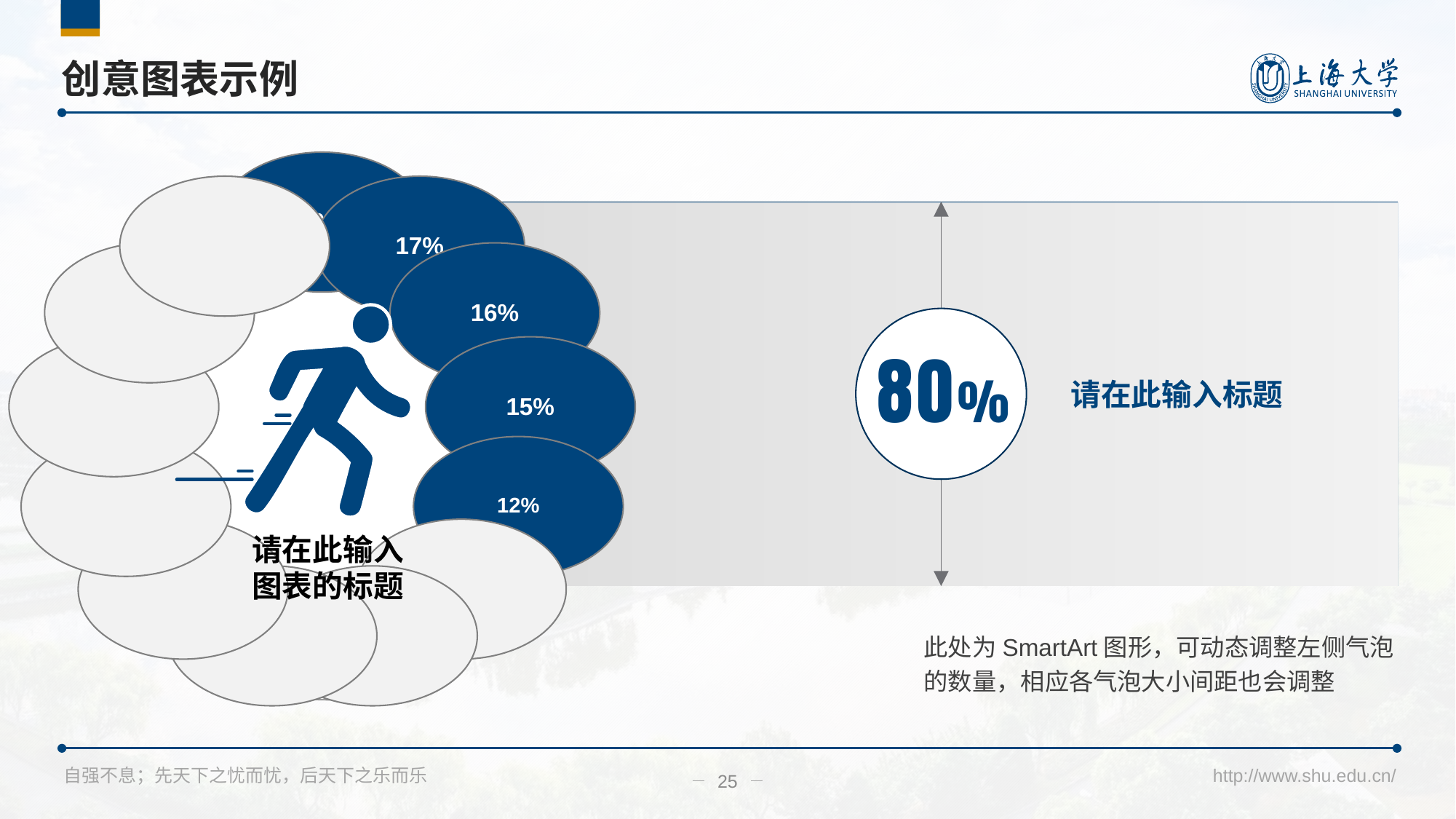

# 创意图表示例
20%
17%
16%
15%
12%

请在此输入标题

80%
请在此输入
图表的标题
此处为SmartArt图形，可动态调整左侧气泡的数量，相应各气泡大小间距也会调整
25